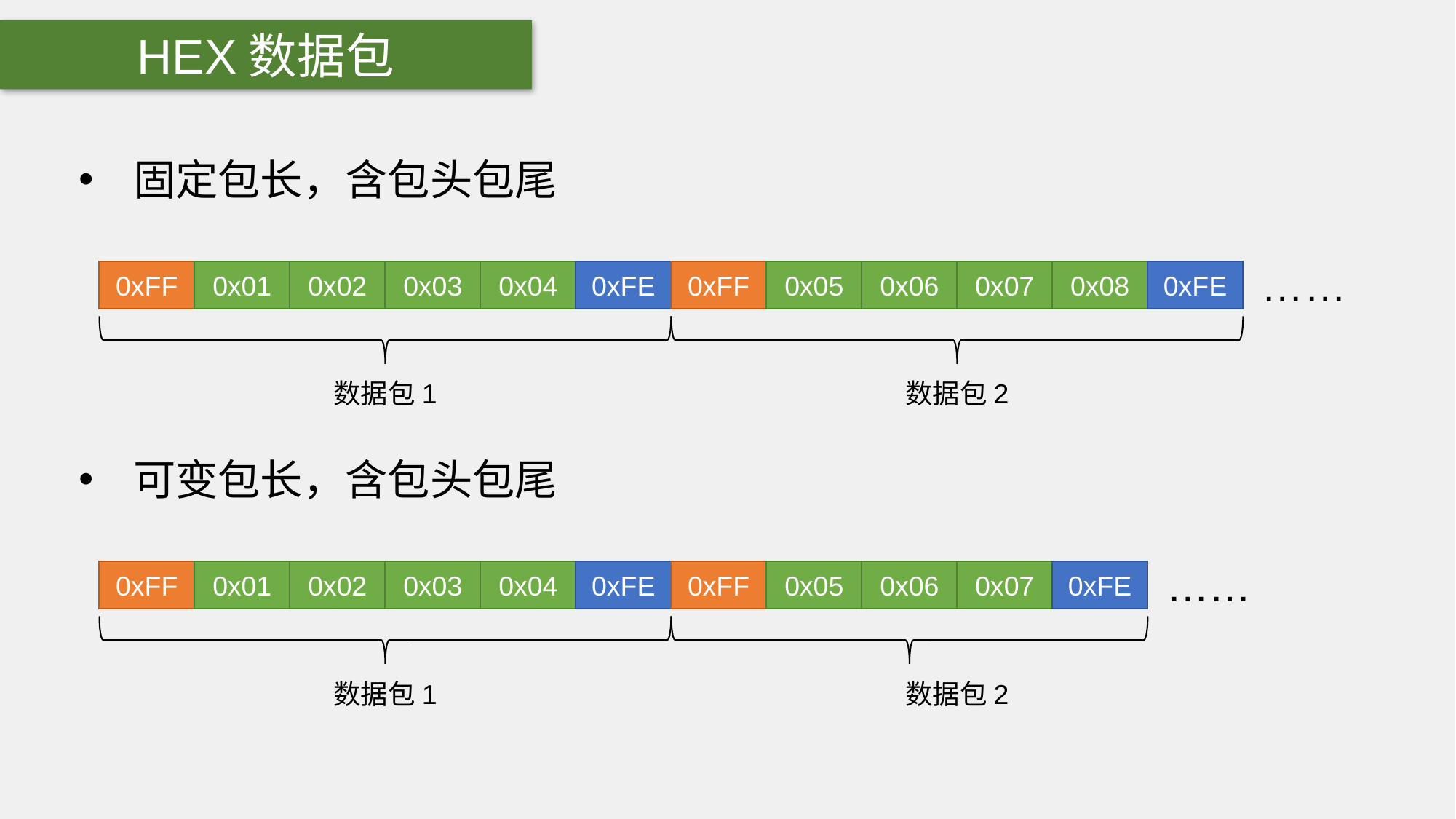

HEX数据包

固定包长，含包头包尾
……
0xFF
0x01
0x02
0x03
0x04
0xFE
0xFF
0x05
0x06
0x07
0x08
0xFE

数据包1
数据包2

可变包长，含包头包尾
……
0xFF
0x01
0x02
0x03
0x04
0xFE
0xFF
0x05
0x06
0x07
0xFE
数据包1
数据包2